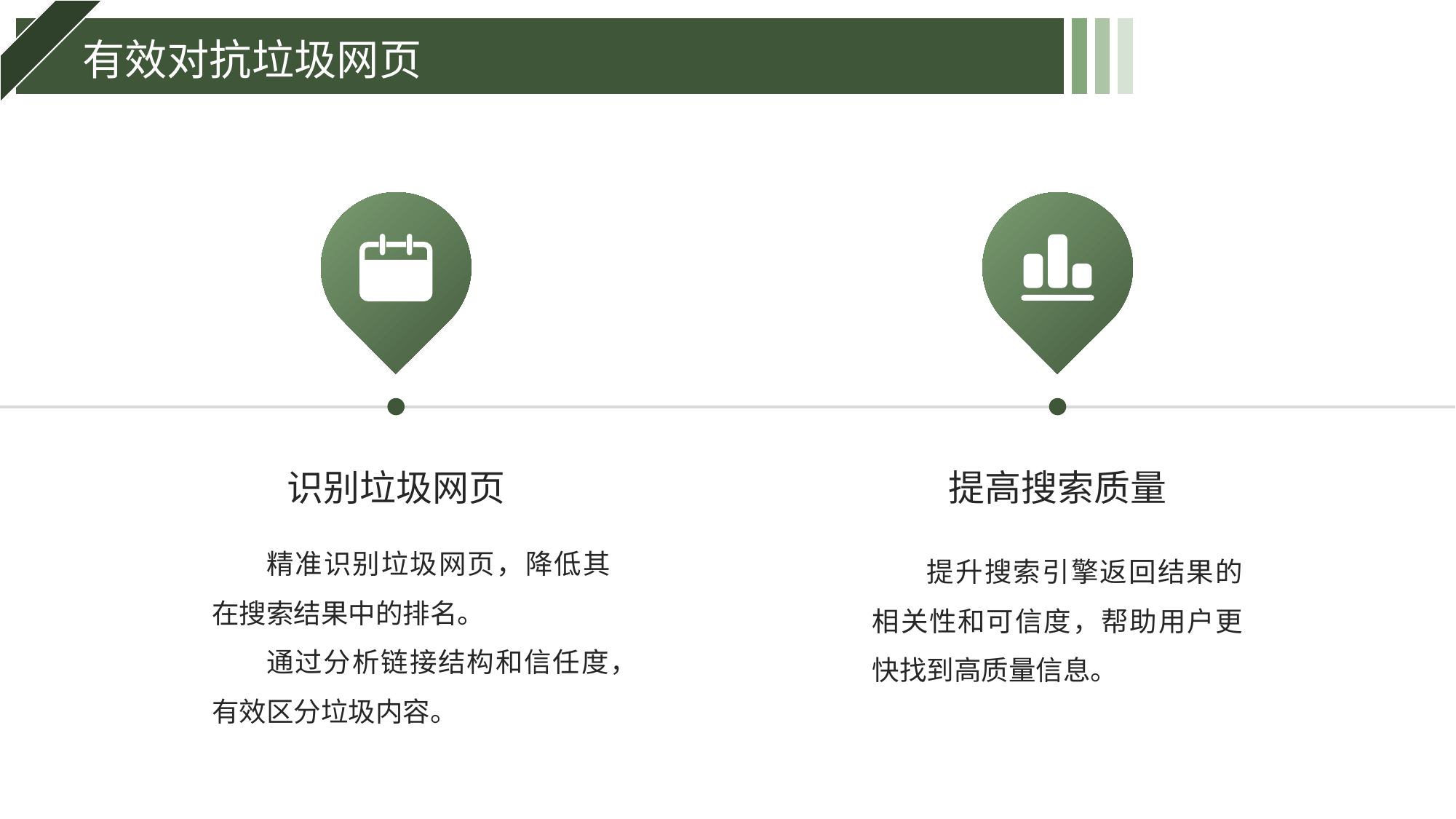

有效对抗垃圾网页

识别垃圾网页
提高搜索质量
精准识别垃圾网页，降低其在搜索结果中的排名。
通过分析链接结构和信任度，有效区分垃圾内容。
提升搜索引擎返回结果的相关性和可信度，帮助用户更快找到高质量信息。